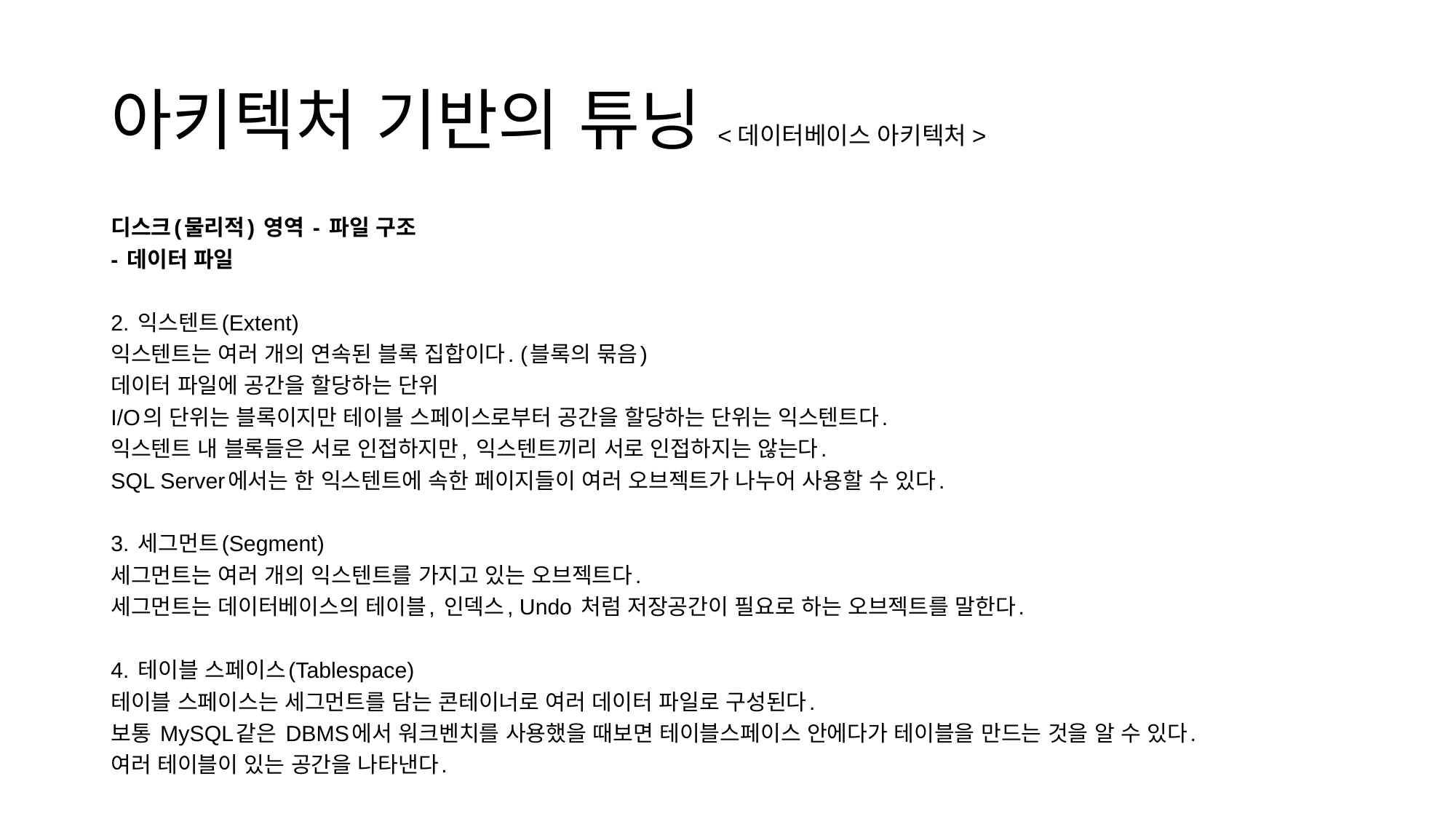

# 아키텍처 기반의 튜닝<데이터베이스 아키텍처>
디스크(물리적) 영역 - 파일 구조
- 데이터 파일

2. 익스텐트(Extent)
익스텐트는 여러 개의 연속된 블록 집합이다. (블록의 묶음)
데이터 파일에 공간을 할당하는 단위
I/O의 단위는 블록이지만 테이블 스페이스로부터 공간을 할당하는 단위는 익스텐트다.
익스텐트 내 블록들은 서로 인접하지만, 익스텐트끼리 서로 인접하지는 않는다.
SQL Server에서는 한 익스텐트에 속한 페이지들이 여러 오브젝트가 나누어 사용할 수 있다.

3. 세그먼트(Segment)
세그먼트는 여러 개의 익스텐트를 가지고 있는 오브젝트다.
세그먼트는 데이터베이스의 테이블, 인덱스, Undo 처럼 저장공간이 필요로 하는 오브젝트를 말한다.

4. 테이블 스페이스(Tablespace)
테이블 스페이스는 세그먼트를 담는 콘테이너로 여러 데이터 파일로 구성된다.
보통 MySQL같은 DBMS에서 워크벤치를 사용했을 때보면 테이블스페이스 안에다가 테이블을 만드는 것을 알 수 있다.
여러 테이블이 있는 공간을 나타낸다.